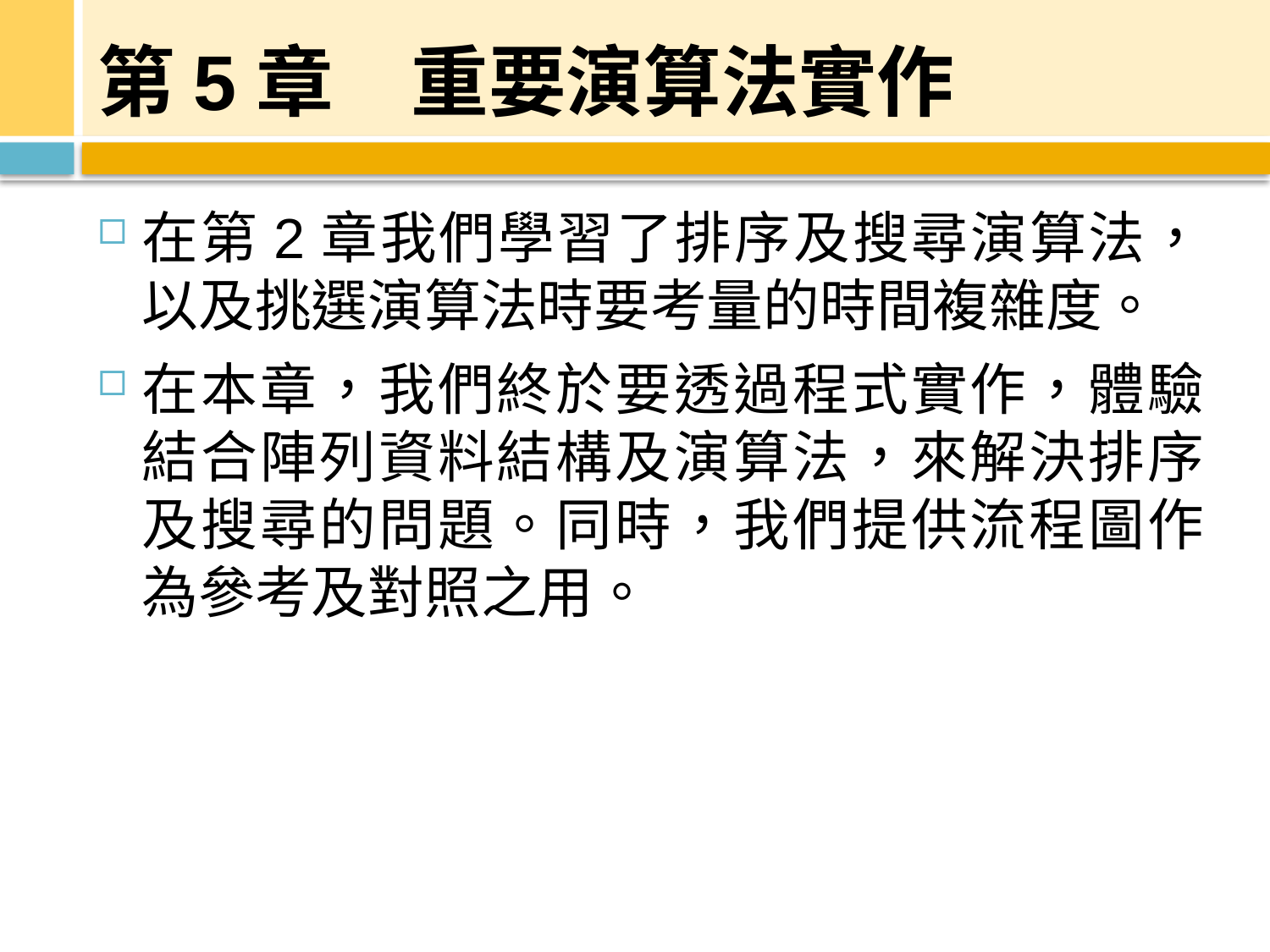

# 第5章　重要演算法實作
在第2章我們學習了排序及搜尋演算法，以及挑選演算法時要考量的時間複雜度。
在本章，我們終於要透過程式實作，體驗結合陣列資料結構及演算法，來解決排序及搜尋的問題。同時，我們提供流程圖作為參考及對照之用。